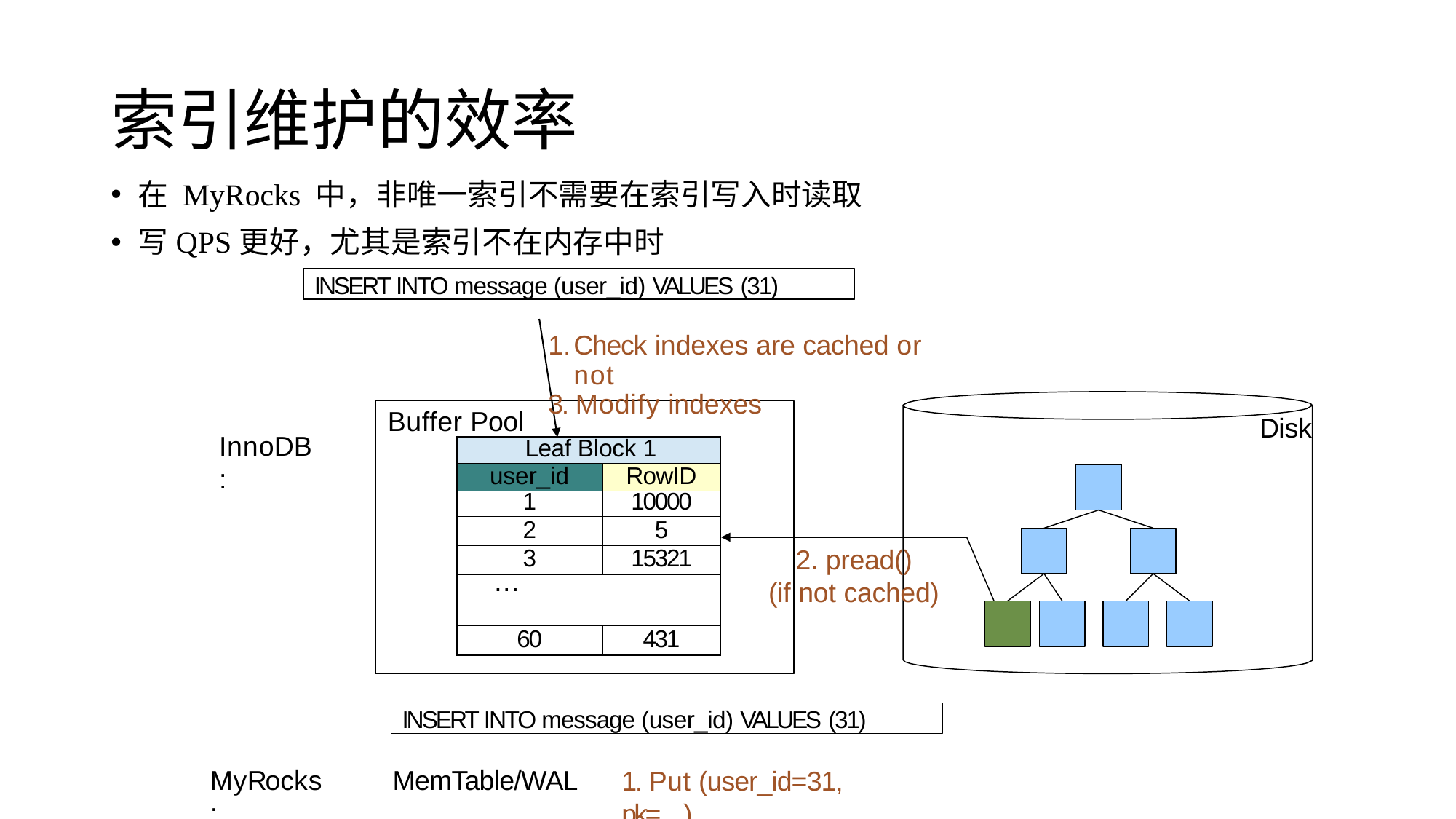

# 索引维护的效率
在 MyRocks 中，非唯一索引不需要在索引写入时读取
写QPS更好，尤其是索引不在内存中时
INSERT INTO message (user_id) VALUES (31)

Check indexes are cached or not
3. Modify indexes

Buffer Pool
Disk
InnoDB:
| Leaf Block 1 |  |
| --- | --- |
| user\_id | RowID |
| 1 | 10000 |
| 2 | 5 |
| 3 | 15321 |
| … |  |
| 60 | 431 |

2. pread()  (if not cached)
INSERT INTO message (user_id) VALUES (31)
MyRocks:
MemTable/WAL
1. Put (user_id=31, pk=…)